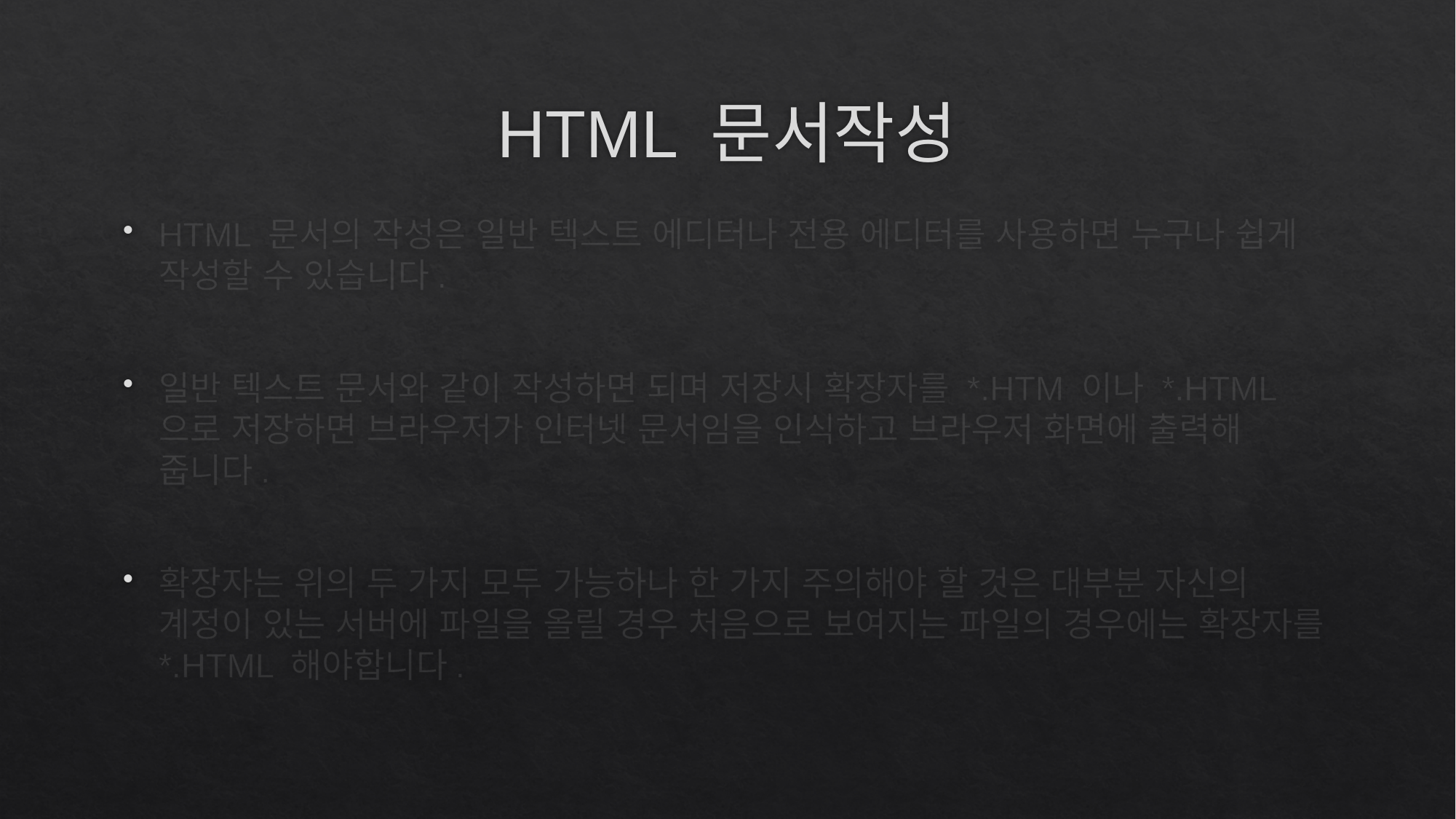

# HTML 문서작성
HTML 문서의 작성은 일반 텍스트 에디터나 전용 에디터를 사용하면 누구나 쉽게 작성할 수 있습니다.

일반 텍스트 문서와 같이 작성하면 되며 저장시 확장자를 *.HTM 이나 *.HTML으로 저장하면 브라우저가 인터넷 문서임을 인식하고 브라우저 화면에 출력해 줍니다.

확장자는 위의 두 가지 모두 가능하나 한 가지 주의해야 할 것은 대부분 자신의 계정이 있는 서버에 파일을 올릴 경우 처음으로 보여지는 파일의 경우에는 확장자를 *.HTML 해야합니다.